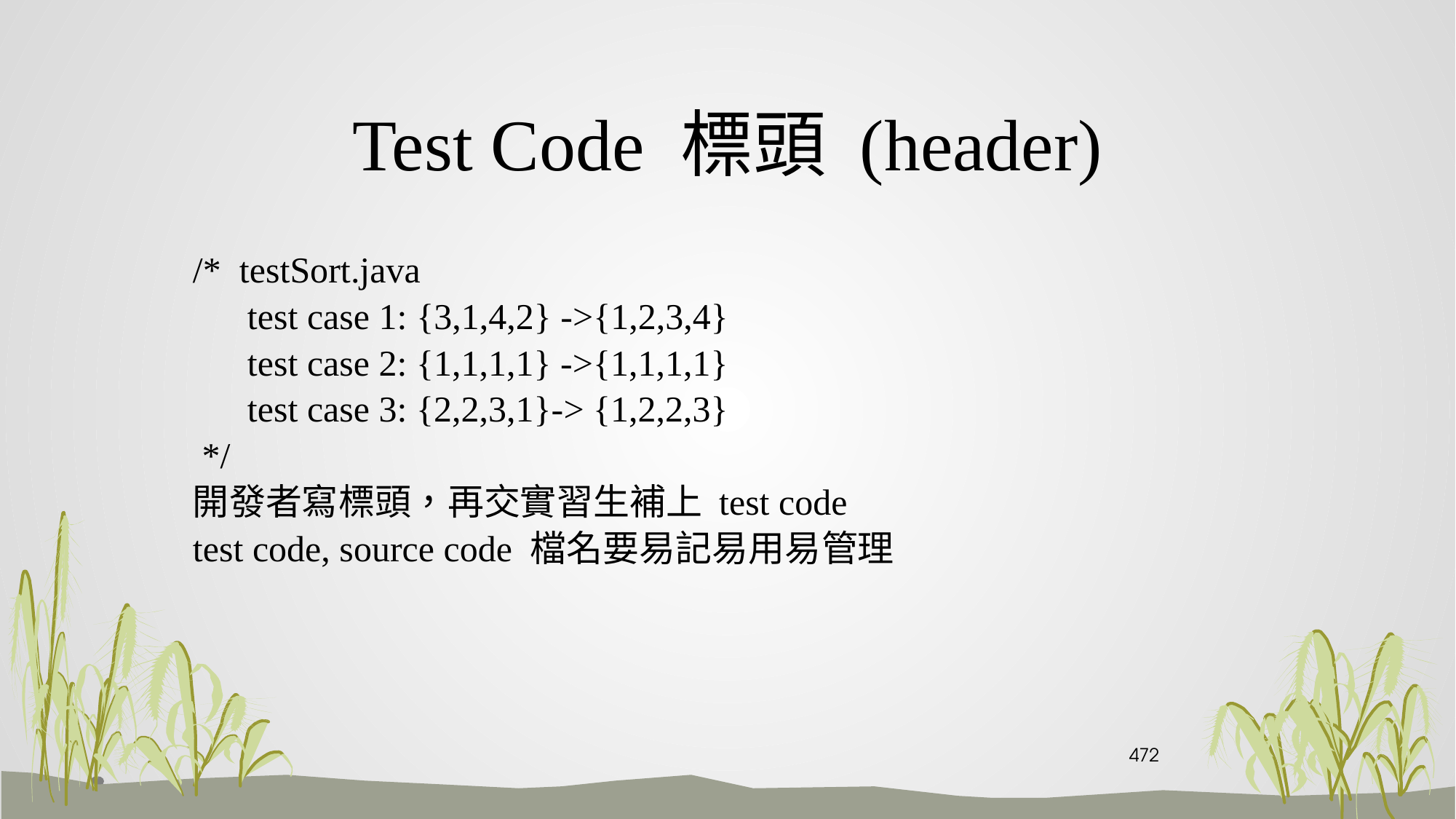

# Test Code 標頭 (header)
/*  testSort.java
      test case 1: {3,1,4,2} ->{1,2,3,4}
      test case 2: {1,1,1,1} ->{1,1,1,1}
      test case 3: {2,2,3,1}-> {1,2,2,3}
 */
開發者寫標頭，再交實習生補上 test code
test code, source code 檔名要易記易用易管理
472